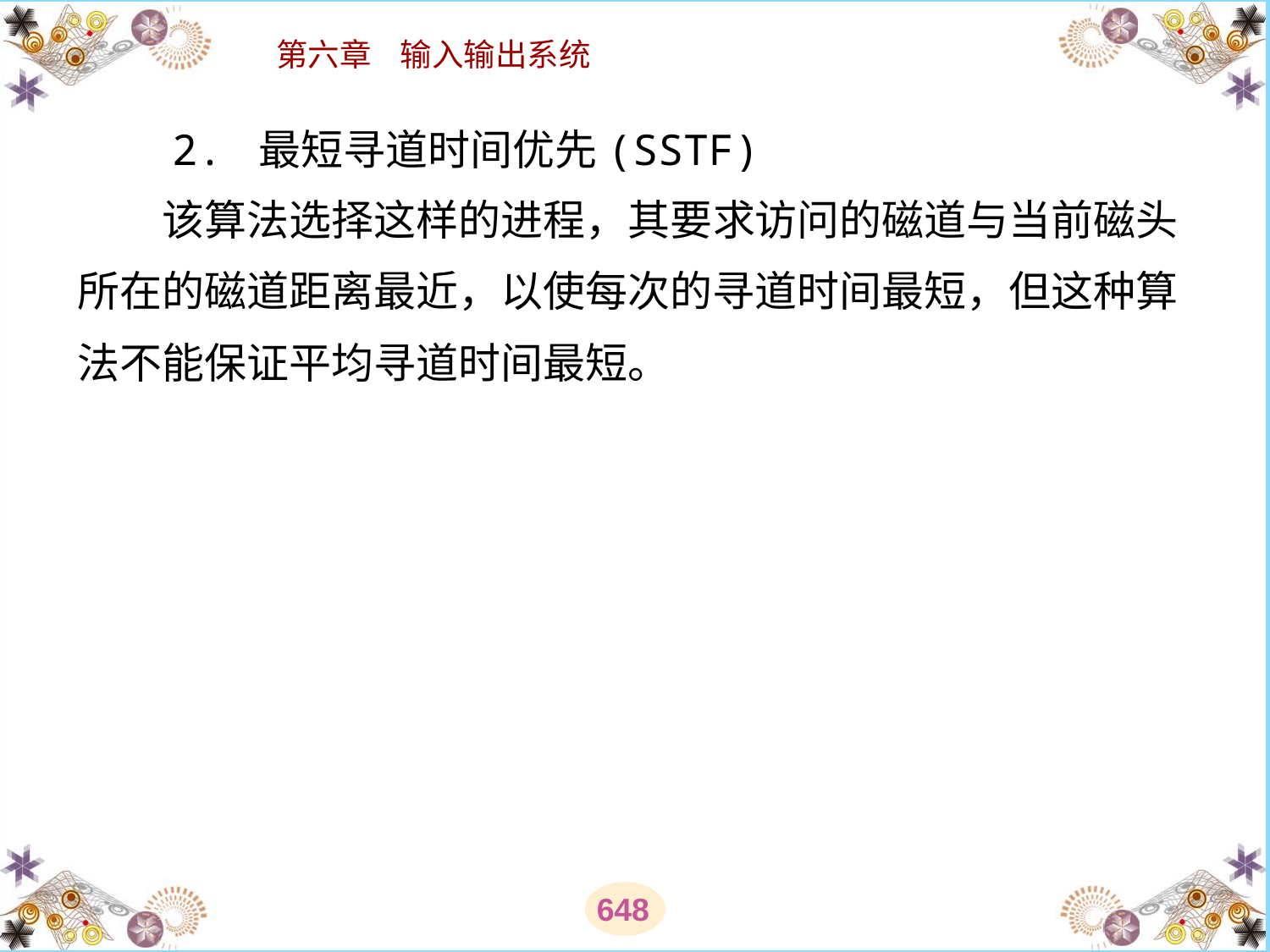

# 2. 最短寻道时间优先(SSTF) 　　该算法选择这样的进程，其要求访问的磁道与当前磁头所在的磁道距离最近，以使每次的寻道时间最短，但这种算法不能保证平均寻道时间最短。